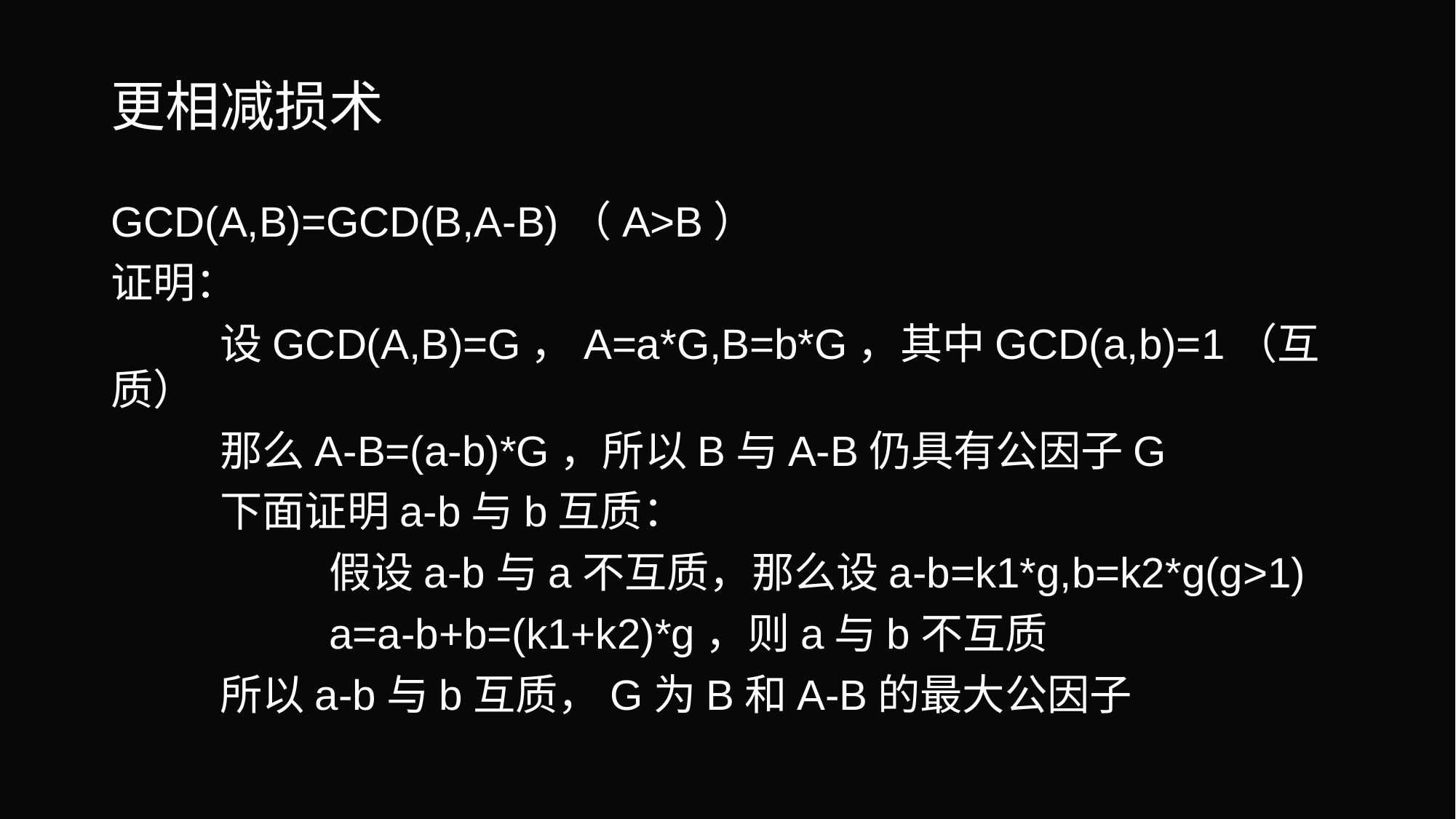

# 更相减损术
GCD(A,B)=GCD(B,A-B)（A>B）
证明：
	设GCD(A,B)=G，A=a*G,B=b*G，其中GCD(a,b)=1（互质）
	那么A-B=(a-b)*G，所以B与A-B仍具有公因子G
	下面证明a-b与b互质：
		假设a-b与a不互质，那么设a-b=k1*g,b=k2*g(g>1)
		a=a-b+b=(k1+k2)*g，则a与b不互质
	所以a-b与b互质，G为B和A-B的最大公因子